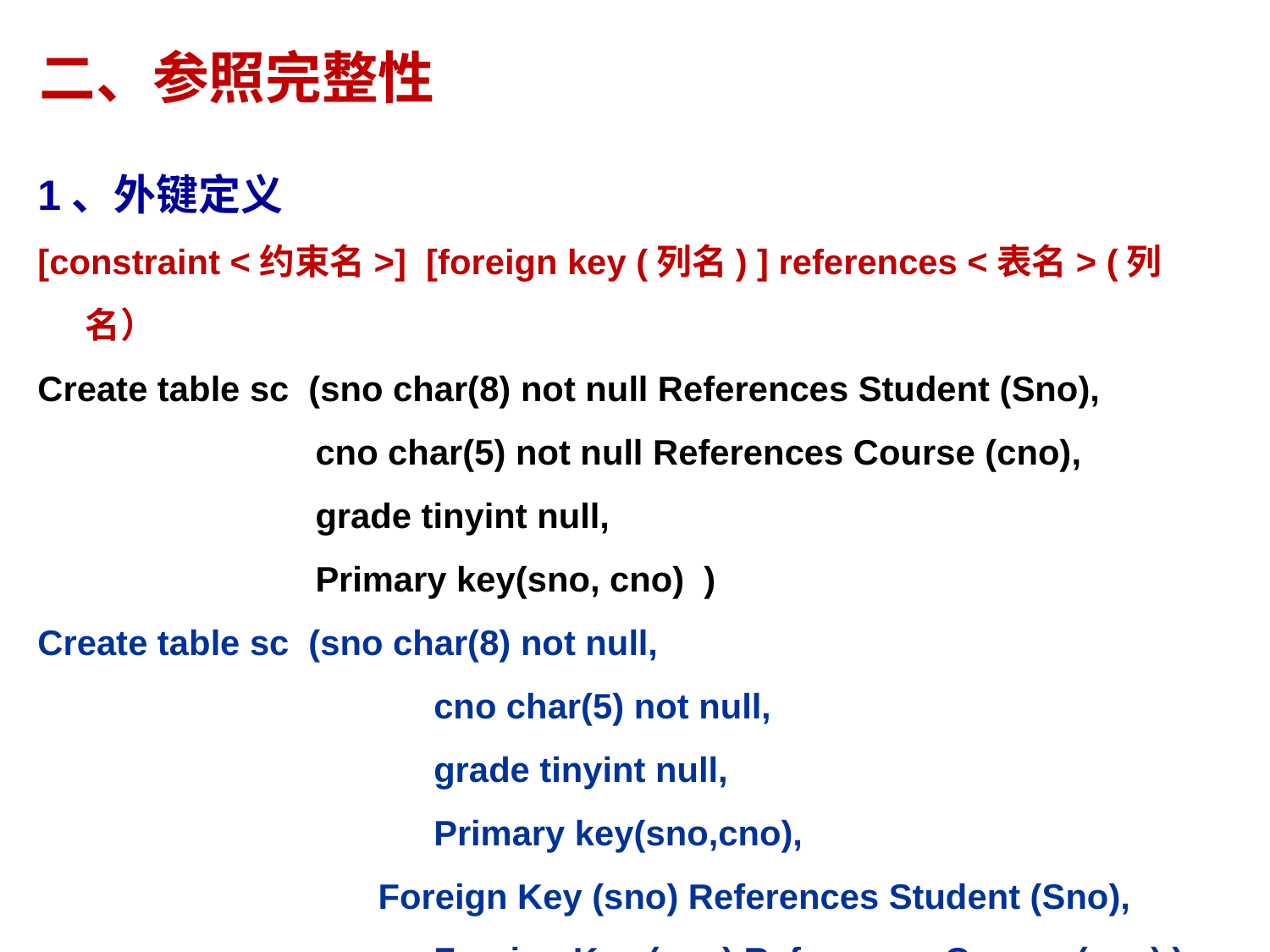

# 二、参照完整性
1、外键定义
[constraint <约束名>]  [foreign key (列名) ] references <表名> (列名）
Create table sc  (sno char(8) not null References Student (Sno),
                      cno char(5) not null References Course (cno),
                      grade tinyint null,
                      Primary key(sno, cno)  )
Create table sc  (sno char(8) not null,
 			    cno char(5) not null,
			    grade tinyint null,
			    Primary key(sno,cno),
      		    Foreign Key (sno) References Student (Sno),
  			    Foreign Key (cno) References Course (cno) )